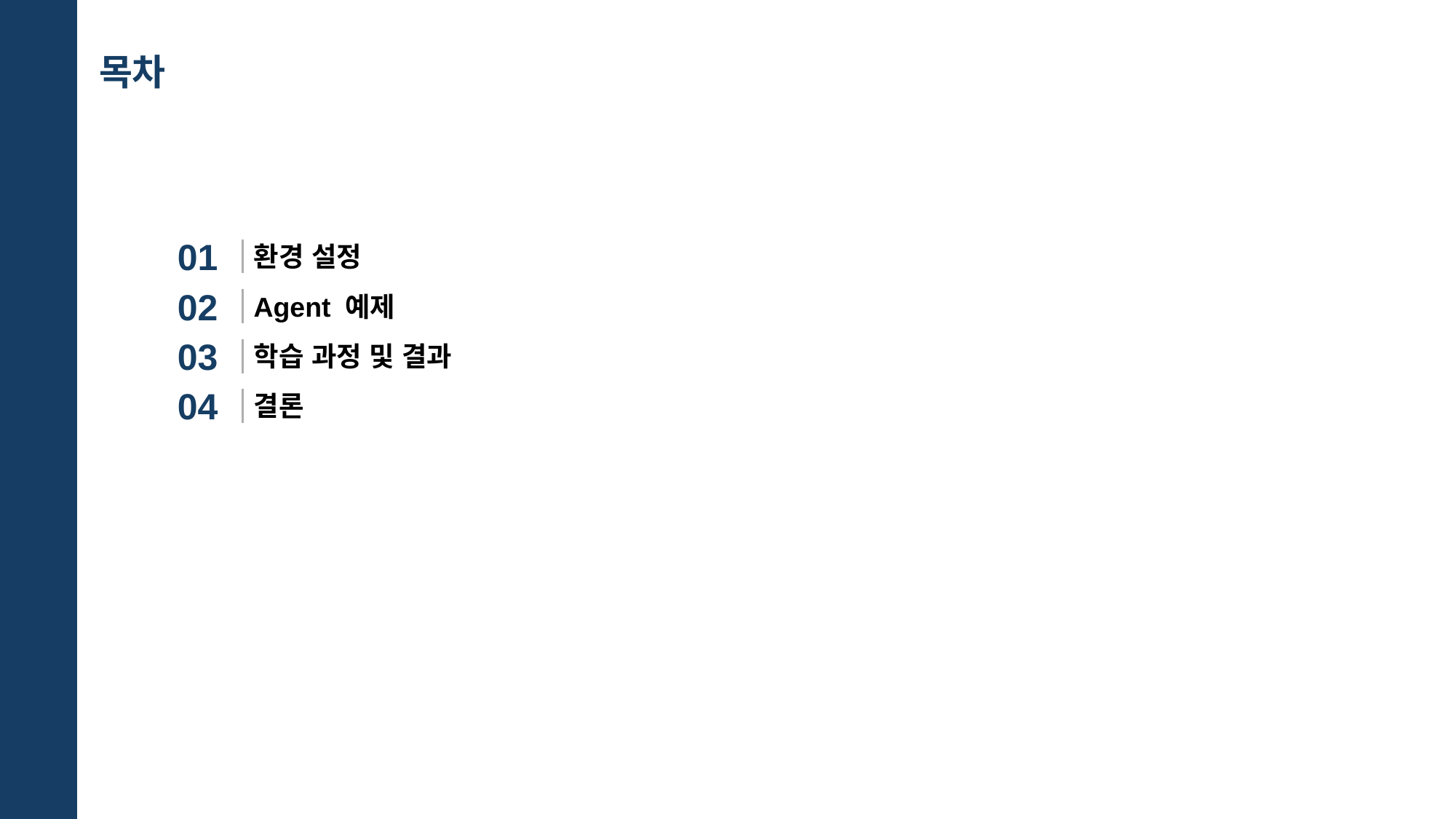

목차
01
환경 설정
02
Agent 예제
03
학습 과정 및 결과
04
결론